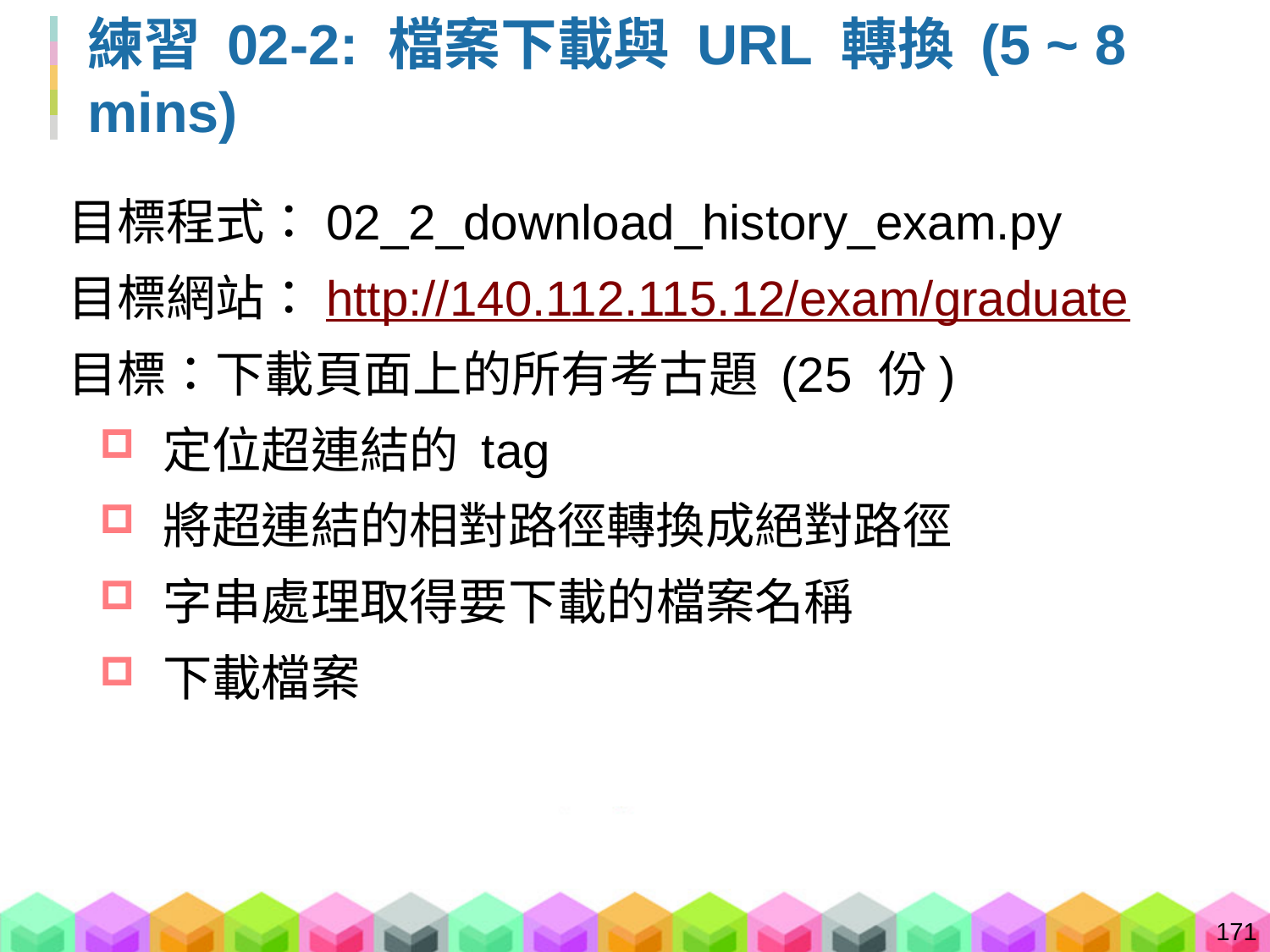

# 練習 02-2: 檔案下載與 URL 轉換 (5 ~ 8 mins)
目標程式：02_2_download_history_exam.py
目標網站：http://140.112.115.12/exam/graduate
目標：下載頁面上的所有考古題 (25 份)
定位超連結的 tag
將超連結的相對路徑轉換成絕對路徑
字串處理取得要下載的檔案名稱
下載檔案
171